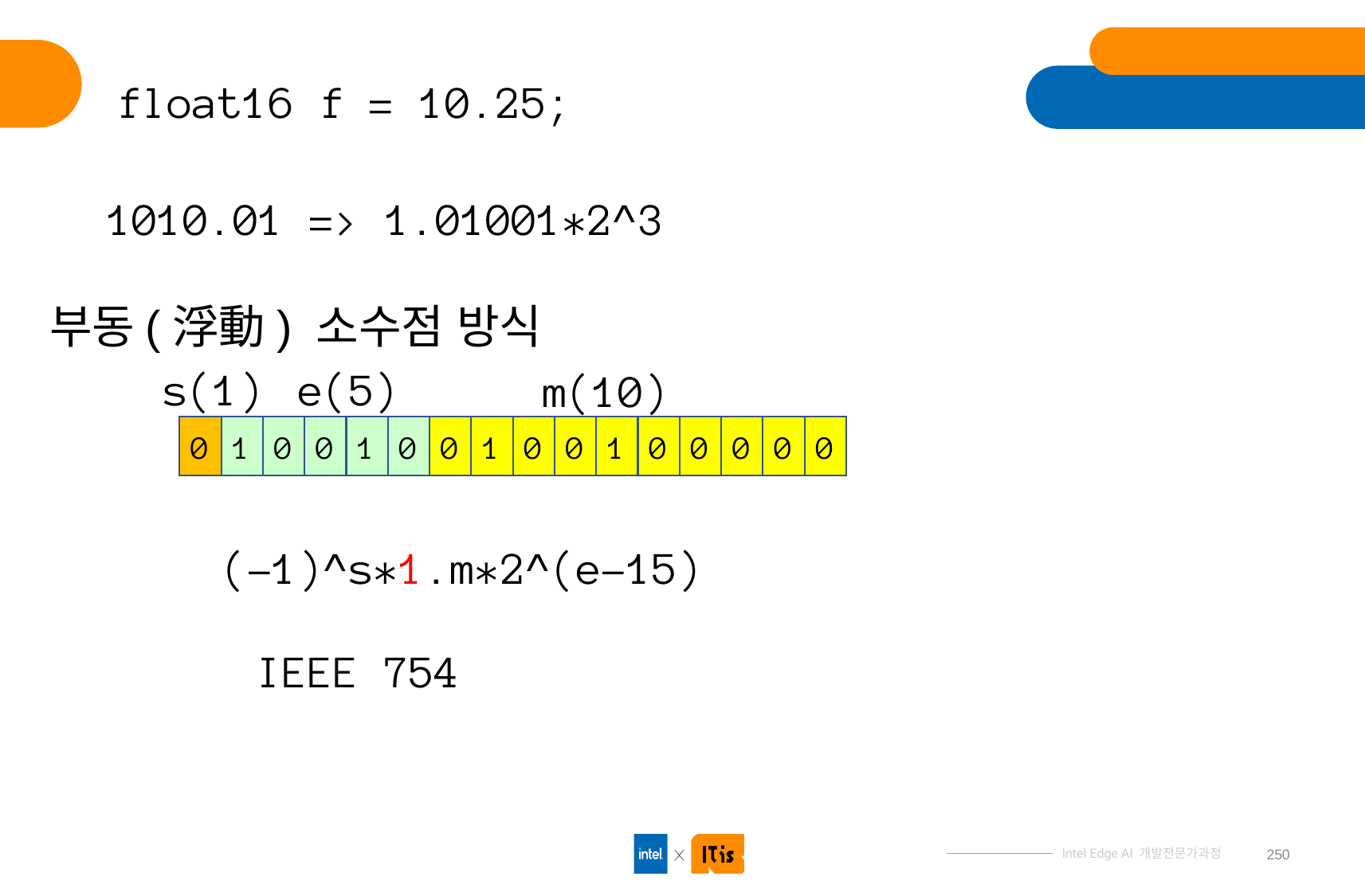

float16 f = 10.25;
1010.01 => 1.01001*2^3
부동(浮動) 소수점 방식
s(1)
e(5)
m(10)
0
1
0
0
1
0
0
1
0
0
1
0
0
0
0
0
(-1)^s*1.m*2^(e-15)
IEEE 754
250